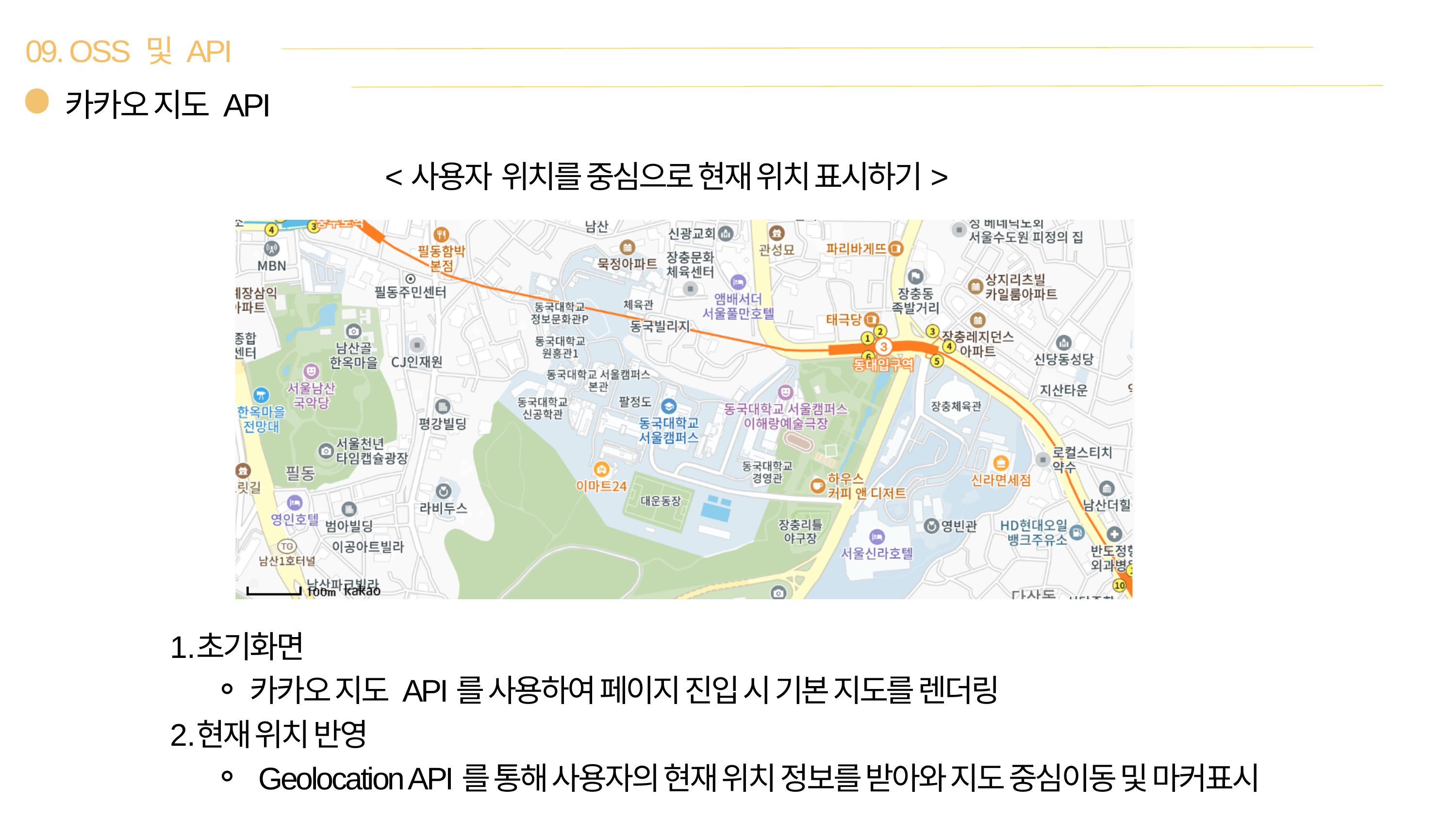

09. OSS 및 API

카카오 지도 API

<사용자  위치를 중심으로 현재 위치 표시하기>

초기화면
카카오 지도 API를 사용하여 페이지 진입 시 기본 지도를 렌더링
현재 위치 반영
 Geolocation API를 통해 사용자의 현재 위치 정보를 받아와 지도 중심이동 및 마커표시